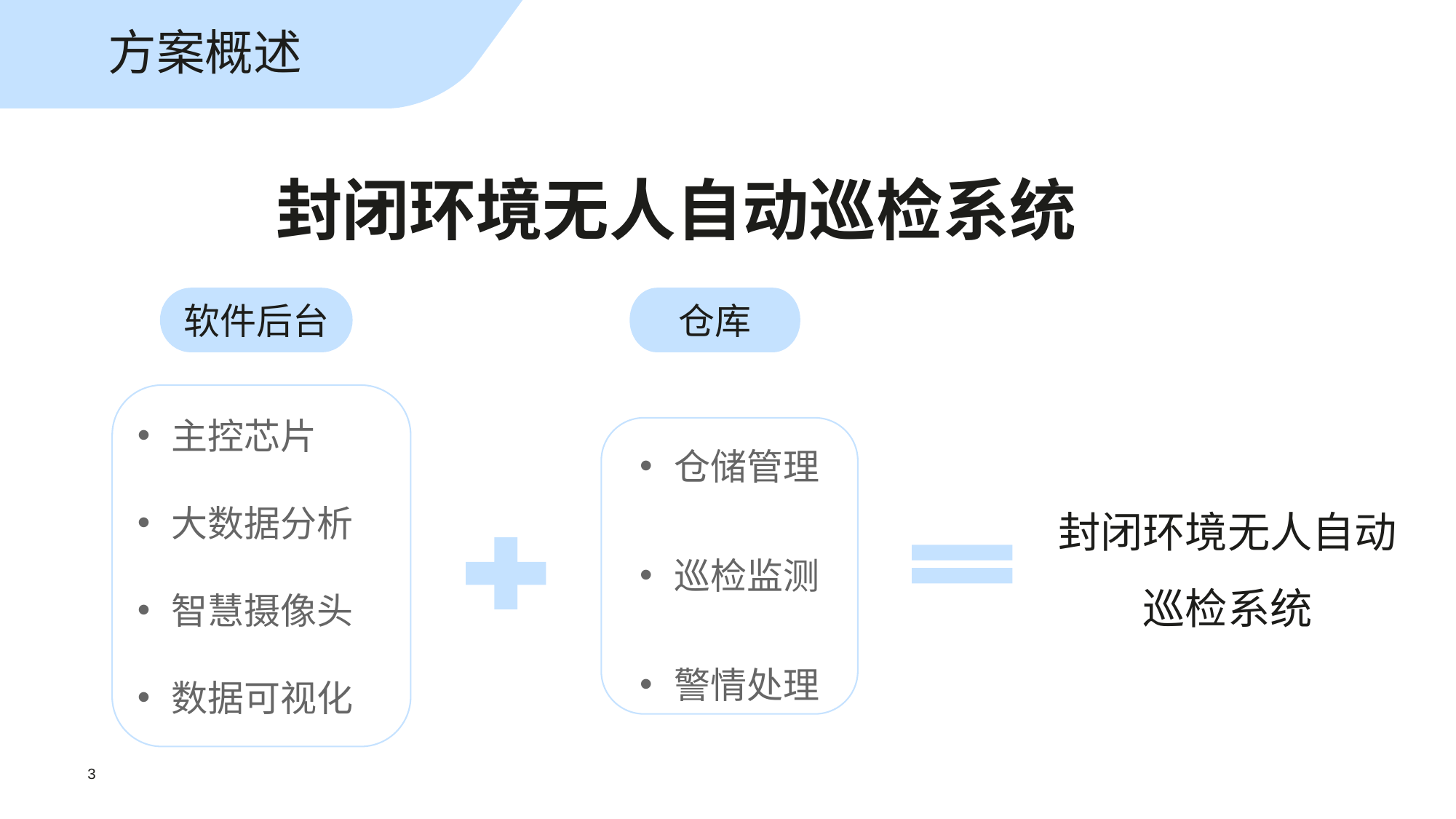

方案概述
封闭环境无人自动巡检系统
仓库
软件后台
主控芯片
大数据分析
智慧摄像头
数据可视化

仓储管理
巡检监测
警情处理

封闭环境无人自动巡检系统